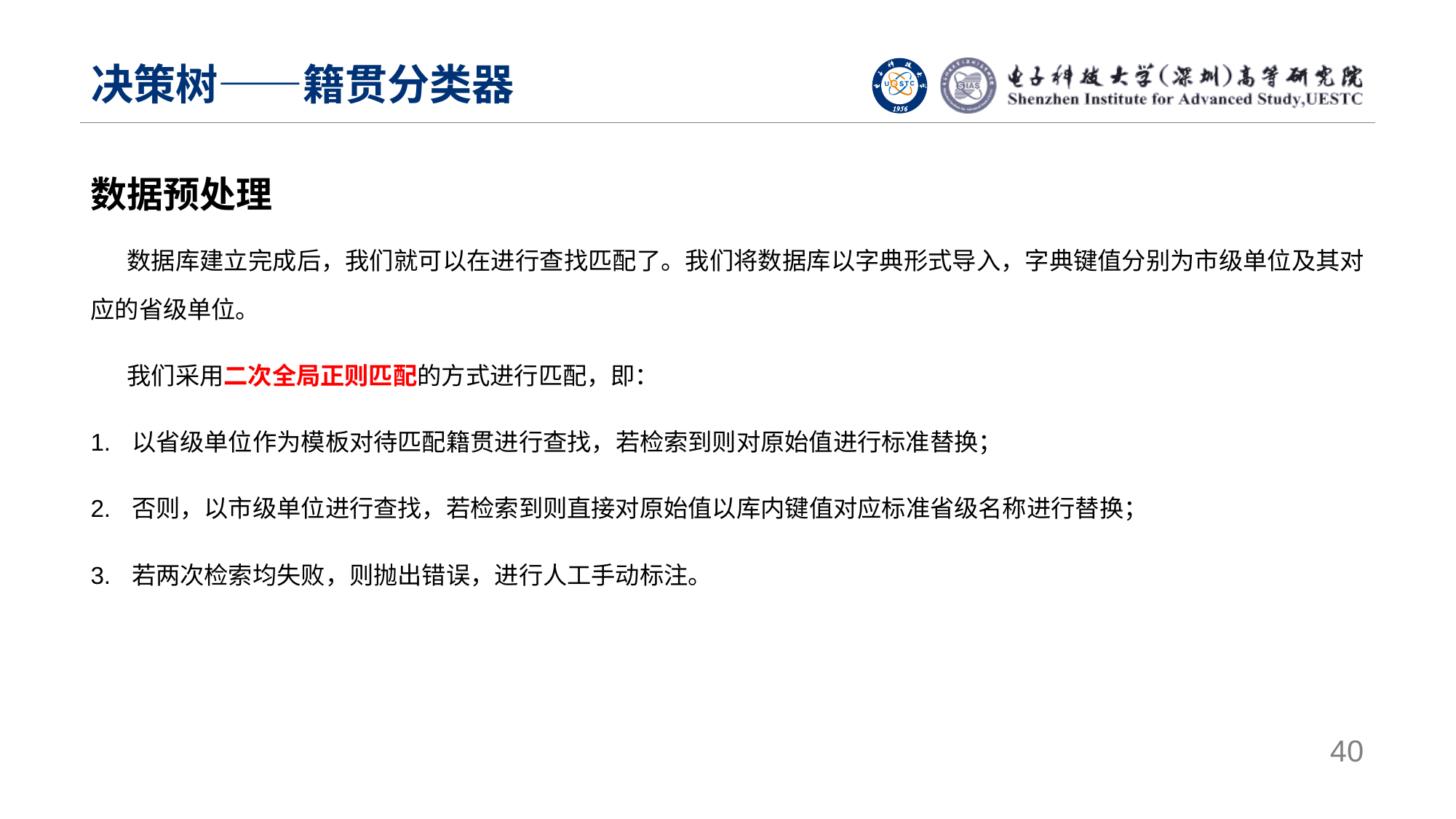

# 决策树——籍贯分类器
数据预处理
数据库建立完成后，我们就可以在进行查找匹配了。我们将数据库以字典形式导入，字典键值分别为市级单位及其对应的省级单位。
我们采用二次全局正则匹配的方式进行匹配，即：
以省级单位作为模板对待匹配籍贯进行查找，若检索到则对原始值进行标准替换；
否则，以市级单位进行查找，若检索到则直接对原始值以库内键值对应标准省级名称进行替换；
若两次检索均失败，则抛出错误，进行人工手动标注。
40